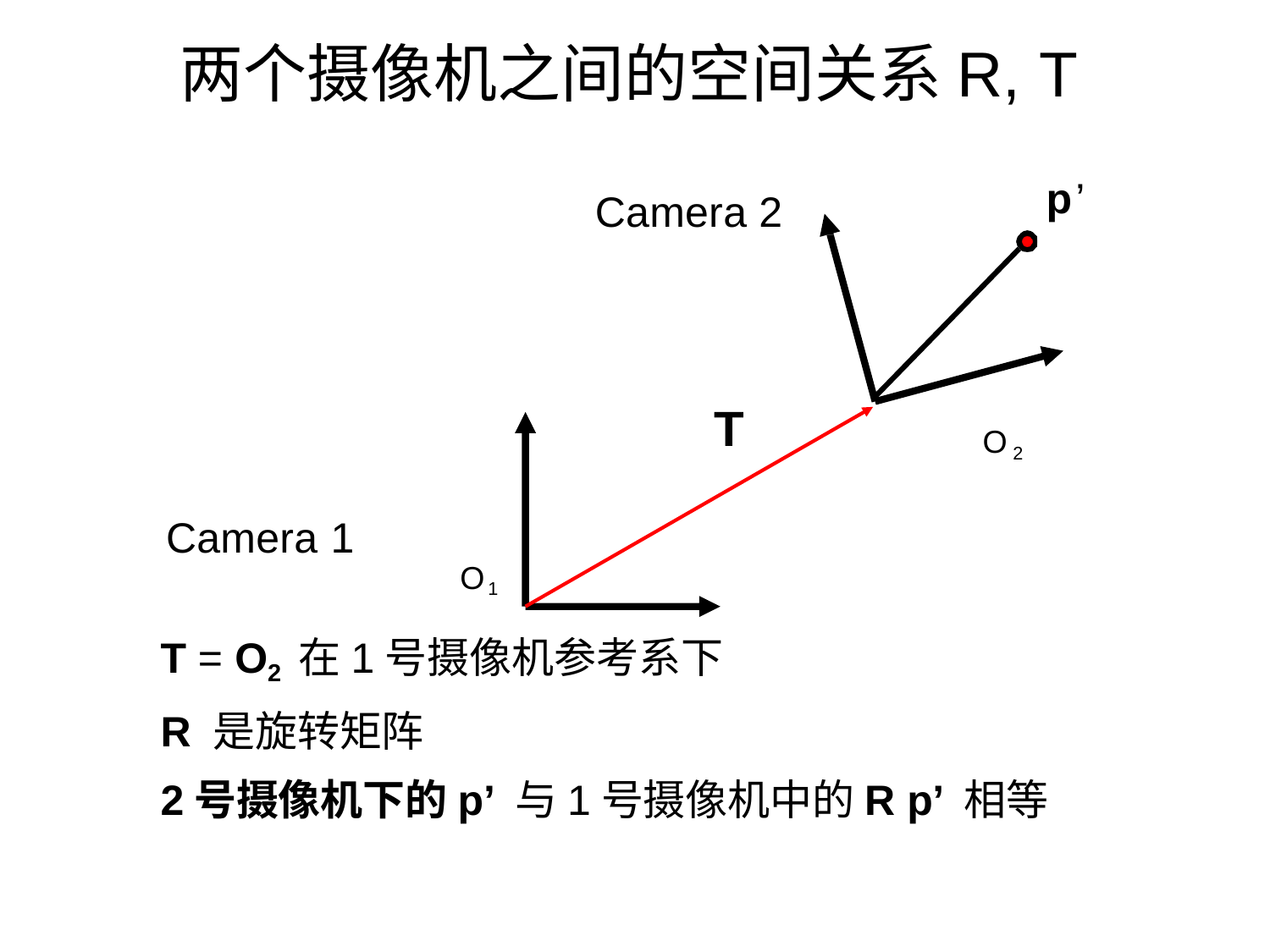

# 两个摄像机之间的空间关系R, T
p’
Camera 2

T

O2
Camera 1

T = O2 在1号摄像机参考系下
R 是旋转矩阵
2号摄像机下的p’ 与1号摄像机中的R p’ 相等
O1